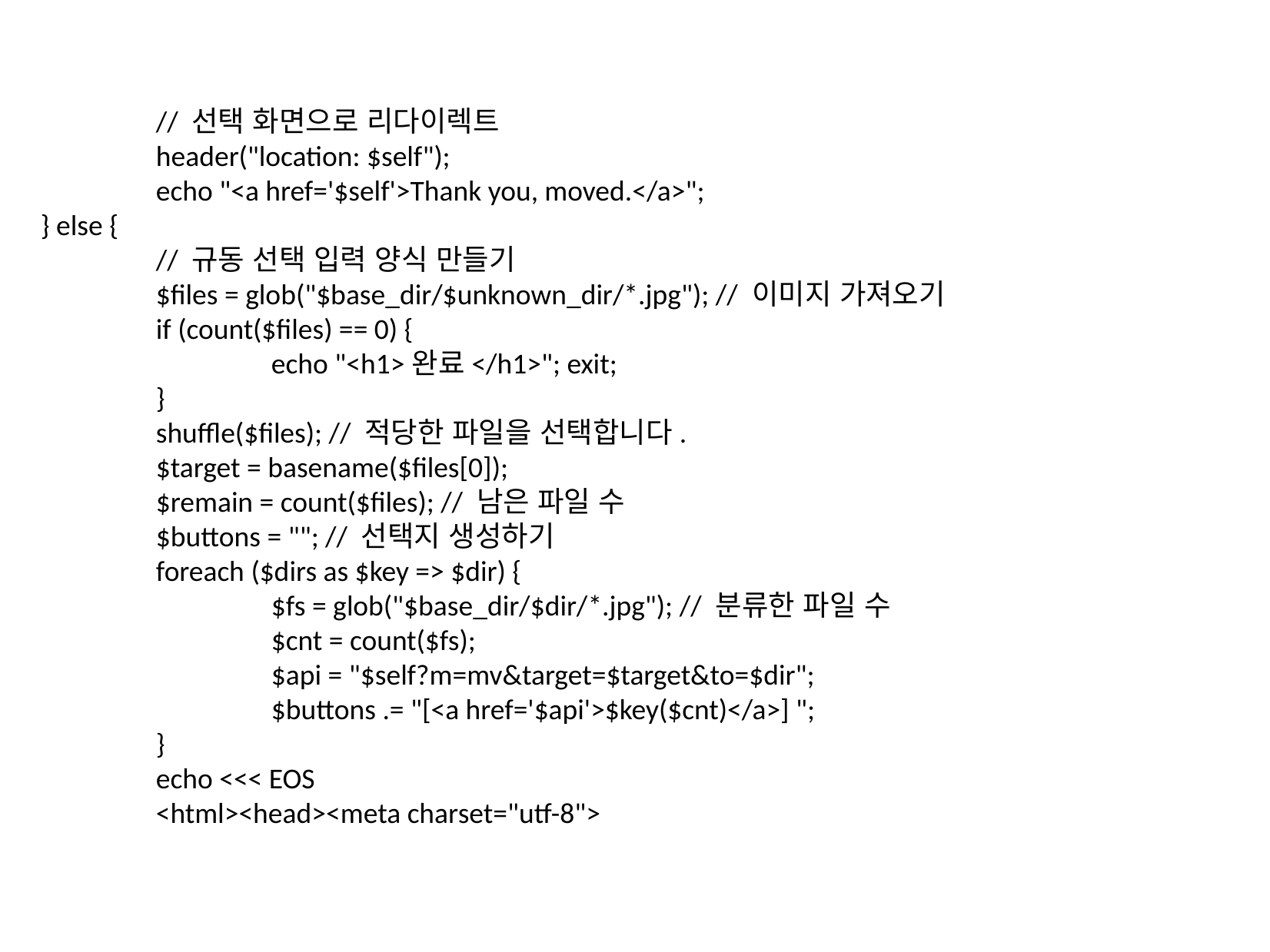

// 선택 화면으로 리다이렉트
	header("location: $self");
	echo "<a href='$self'>Thank you, moved.</a>";
} else {
	// 규동 선택 입력 양식 만들기
	$files = glob("$base_dir/$unknown_dir/*.jpg"); // 이미지 가져오기
	if (count($files) == 0) {
		echo "<h1>완료</h1>"; exit;
	}
	shuffle($files); // 적당한 파일을 선택합니다.
	$target = basename($files[0]);
	$remain = count($files); // 남은 파일 수
	$buttons = ""; // 선택지 생성하기
	foreach ($dirs as $key => $dir) {
		$fs = glob("$base_dir/$dir/*.jpg"); // 분류한 파일 수
		$cnt = count($fs);
		$api = "$self?m=mv&target=$target&to=$dir";
		$buttons .= "[<a href='$api'>$key($cnt)</a>] ";
	}
	echo <<< EOS
	<html><head><meta charset="utf-8">